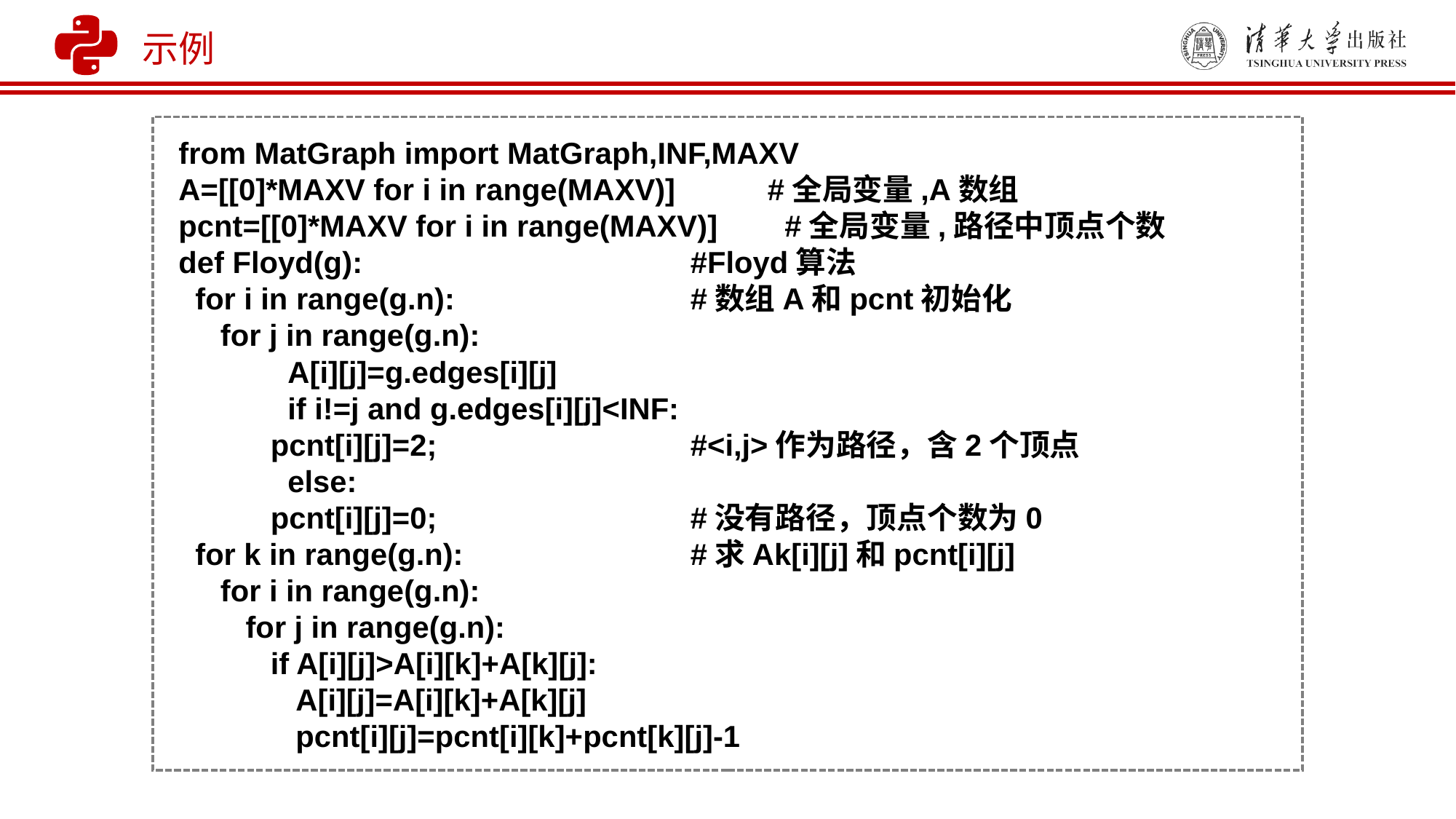

示例
from MatGraph import MatGraph,INF,MAXV
A=[[0]*MAXV for i in range(MAXV)]           #全局变量,A数组
pcnt=[[0]*MAXV for i in range(MAXV)]        #全局变量,路径中顶点个数
def Floyd(g):           	      	         #Floyd算法
  for i in range(g.n):		         #数组A和pcnt初始化
     for j in range(g.n):
      	A[i][j]=g.edges[i][j]
        	if i!=j and g.edges[i][j]<INF:
           pcnt[i][j]=2;		         #<i,j>作为路径，含2个顶点
        	else:
           pcnt[i][j]=0;		         #没有路径，顶点个数为0
  for k in range(g.n):		         #求Ak[i][j]和pcnt[i][j]
     for i in range(g.n):
        for j in range(g.n):
           if A[i][j]>A[i][k]+A[k][j]:
              A[i][j]=A[i][k]+A[k][j]
              pcnt[i][j]=pcnt[i][k]+pcnt[k][j]-1